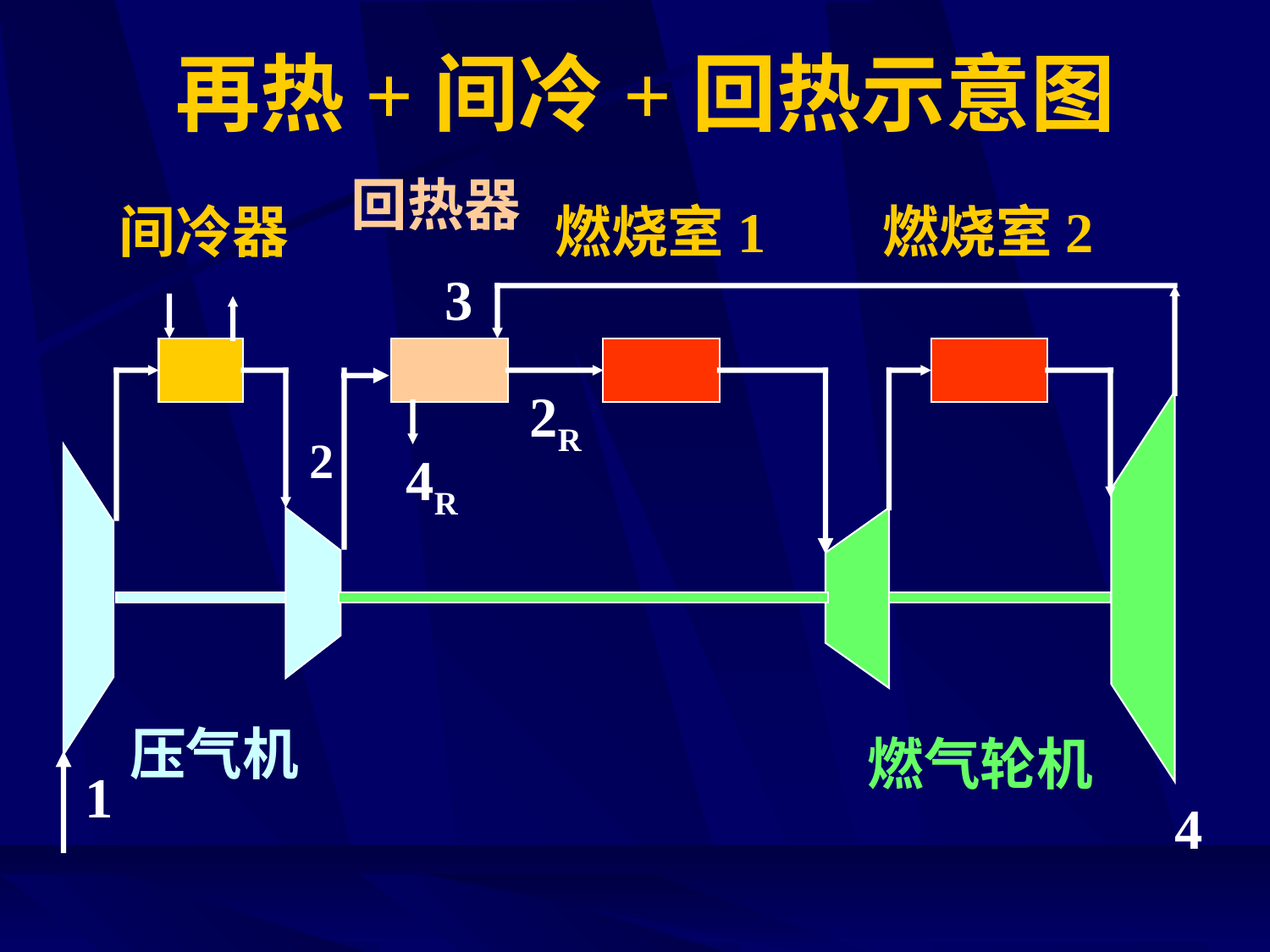

# 再热+间冷+回热示意图
回热器
间冷器
燃烧室1
燃烧室2
3

2R

2
4R

压气机
燃气轮机

1
4